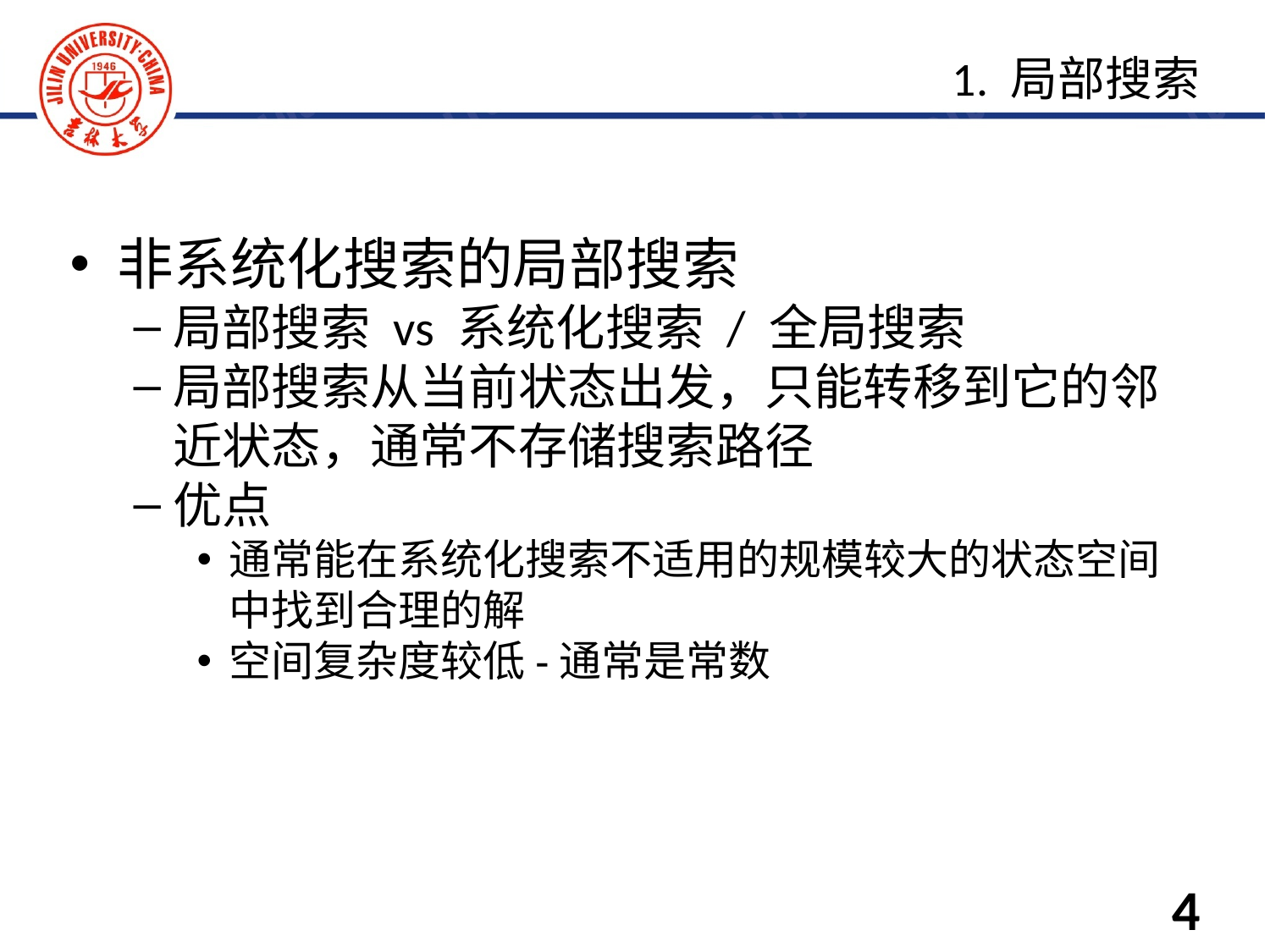

非系统化搜索的局部搜索
局部搜索 vs 系统化搜索 / 全局搜索
局部搜索从当前状态出发，只能转移到它的邻近状态，通常不存储搜索路径
优点
通常能在系统化搜索不适用的规模较大的状态空间中找到合理的解
空间复杂度较低-通常是常数
1. 局部搜索
4